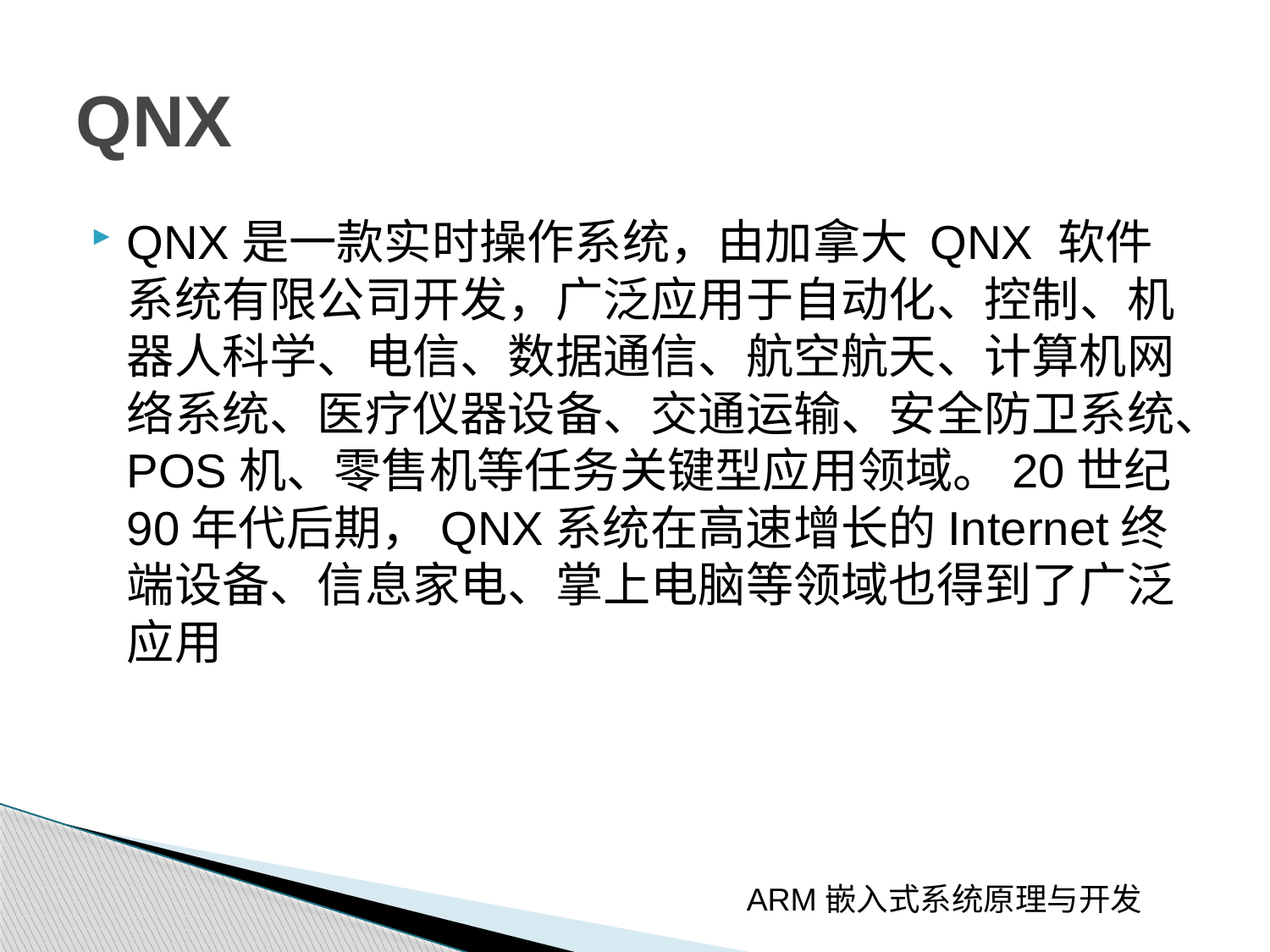

# QNX
QNX是一款实时操作系统，由加拿大 QNX 软件系统有限公司开发，广泛应用于自动化、控制、机器人科学、电信、数据通信、航空航天、计算机网络系统、医疗仪器设备、交通运输、安全防卫系统、POS机、零售机等任务关键型应用领域。20世纪90年代后期，QNX系统在高速增长的Internet终端设备、信息家电、掌上电脑等领域也得到了广泛应用
ARM嵌入式系统原理与开发